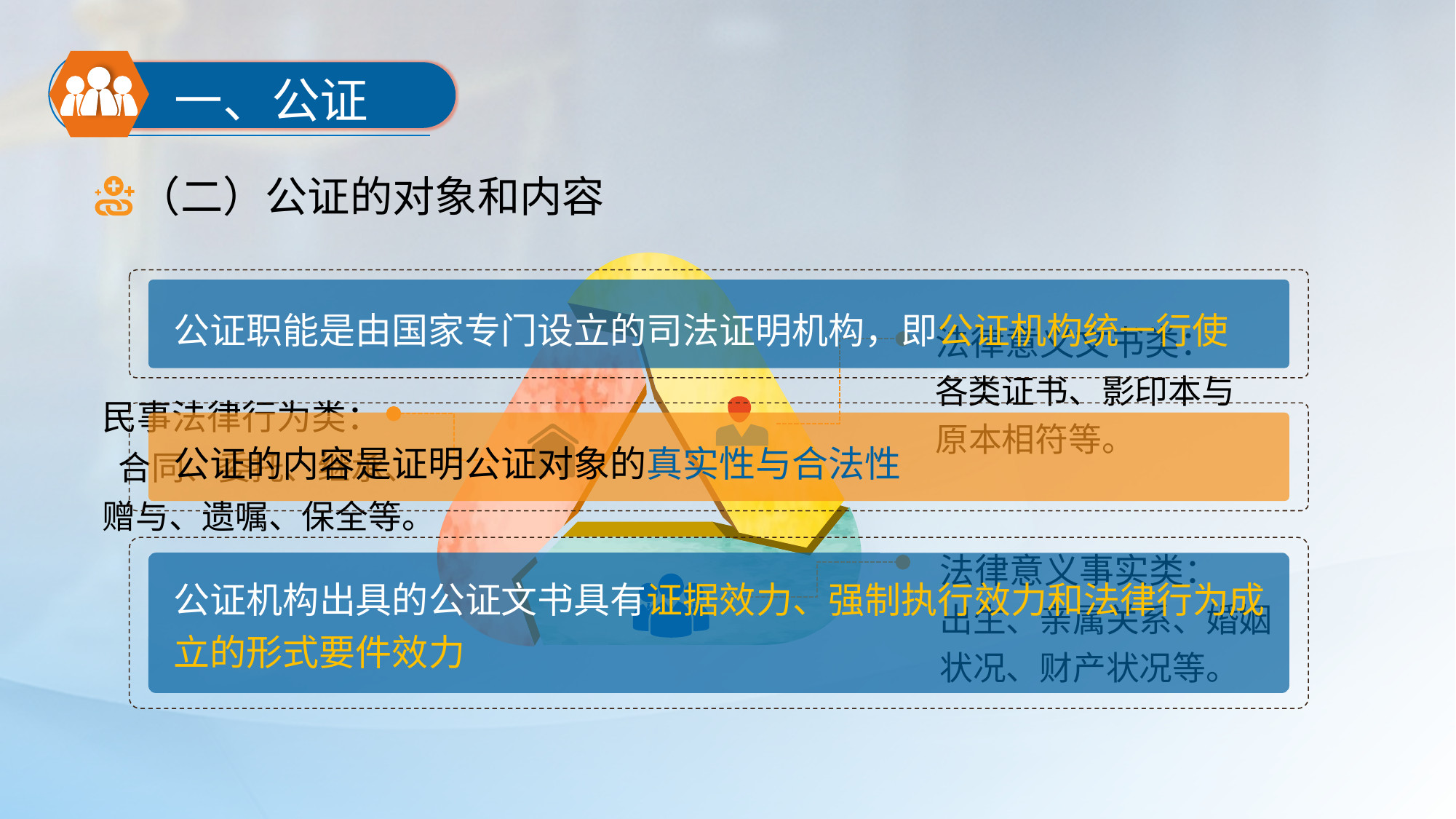

一、公证
（二）公证的对象和内容

法律意义文书类：
各类证书、影印本与
原本相符等。

公证职能是由国家专门设立的司法证明机构，即公证机构统一行使

民事法律行为类：     合同、委托、继承、赠与、遗嘱、保全等。

公证的内容是证明公证对象的真实性与合法性

法律意义事实类：
出生、亲属关系、婚姻
状况、财产状况等。

公证机构出具的公证文书具有证据效力、强制执行效力和法律行为成立的形式要件效力